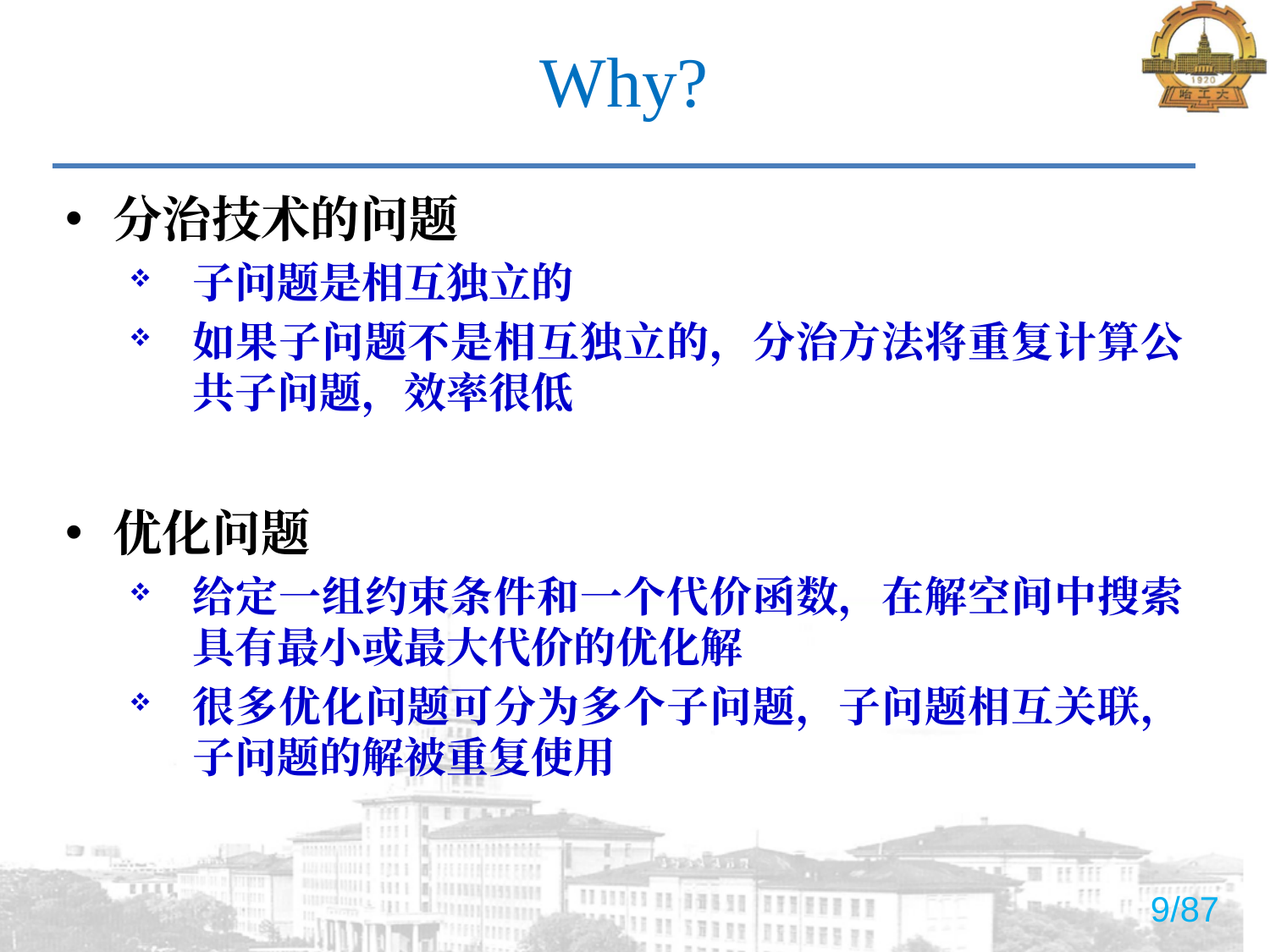

# Why?
分治技术的问题
子问题是相互独立的
如果子问题不是相互独立的，分治方法将重复计算公共子问题，效率很低

优化问题
给定一组约束条件和一个代价函数，在解空间中搜索具有最小或最大代价的优化解
很多优化问题可分为多个子问题，子问题相互关联，子问题的解被重复使用